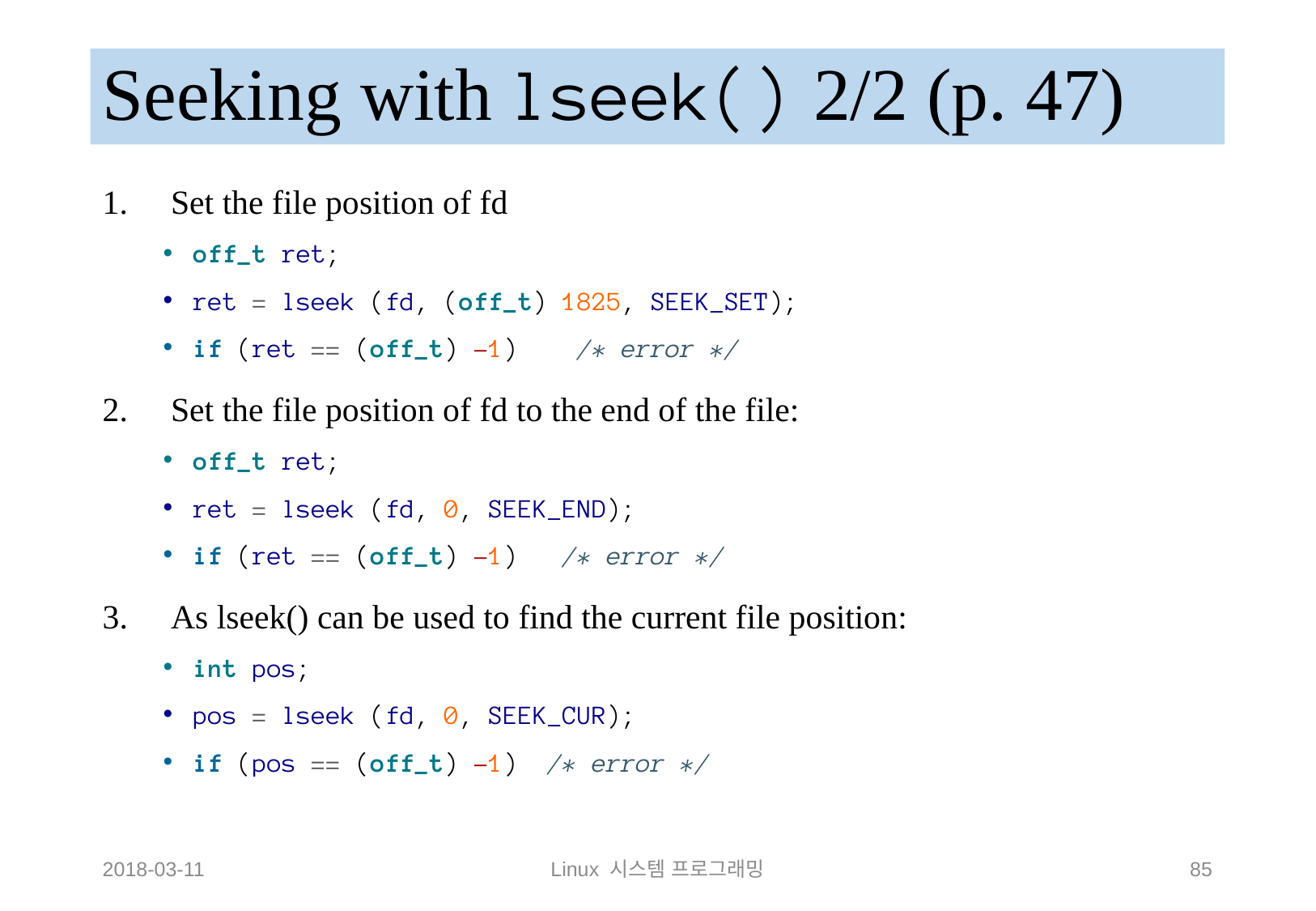

# Seeking with lseek() 2/2 (p. 47)
Set the file position of fd
off_t ret;
ret = lseek (fd, (off_t) 1825, SEEK_SET);
if (ret == (off_t) −1)    /* error */
Set the file position of fd to the end of the file:
off_t ret;
ret = lseek (fd, 0, SEEK_END);
if (ret == (off_t) −1)   /* error */
As lseek() can be used to find the current file position:
int pos;
pos = lseek (fd, 0, SEEK_CUR);
if (pos == (off_t) −1)  /* error */
2018-03-11
Linux 시스템 프로그래밍
85